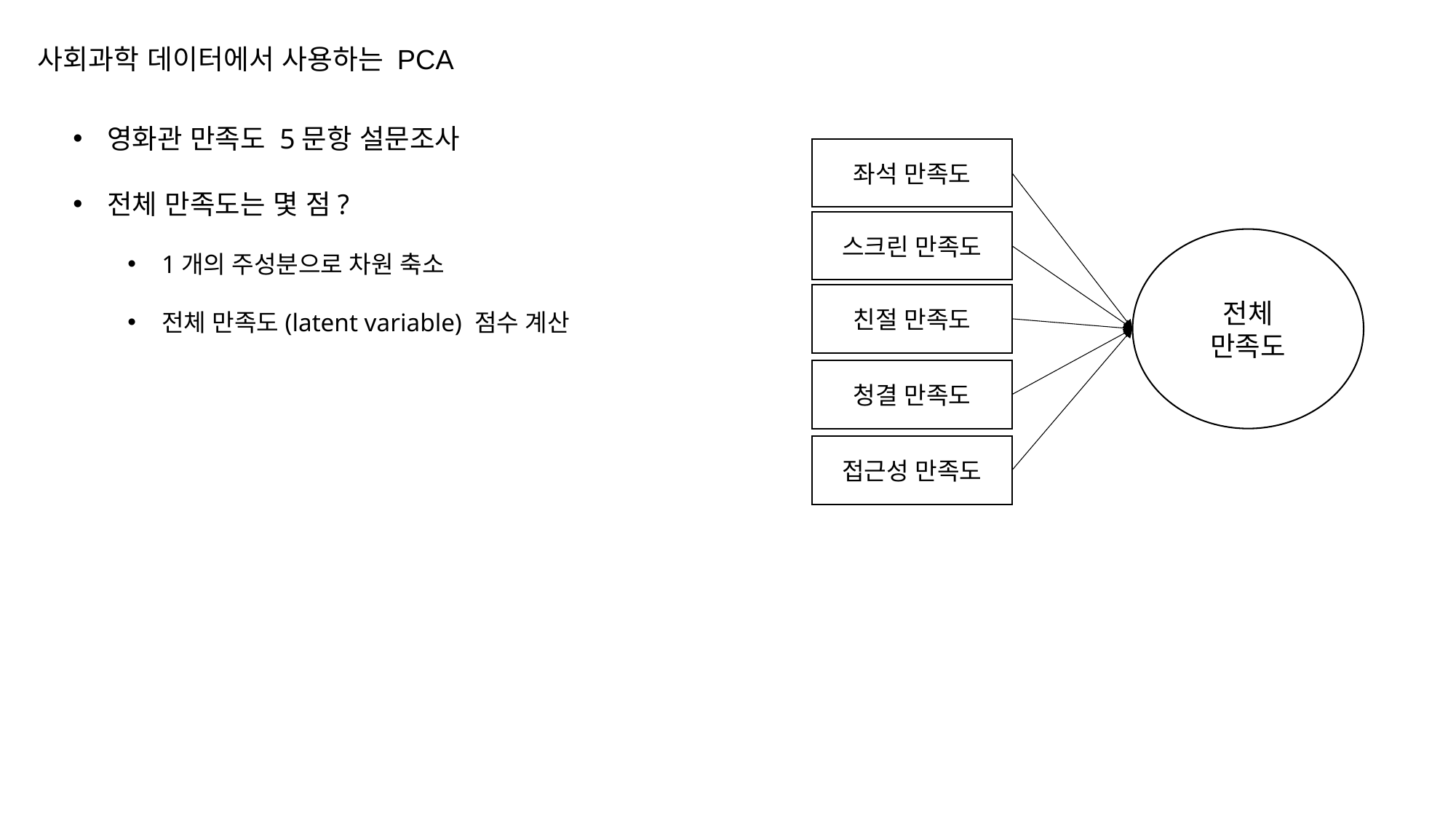

# 사회과학 데이터에서 사용하는 PCA
영화관 만족도 5문항 설문조사
전체 만족도는 몇 점?
1개의 주성분으로 차원 축소
전체 만족도(latent variable) 점수 계산
좌석 만족도
스크린 만족도
전체
만족도
친절 만족도
청결 만족도
접근성 만족도